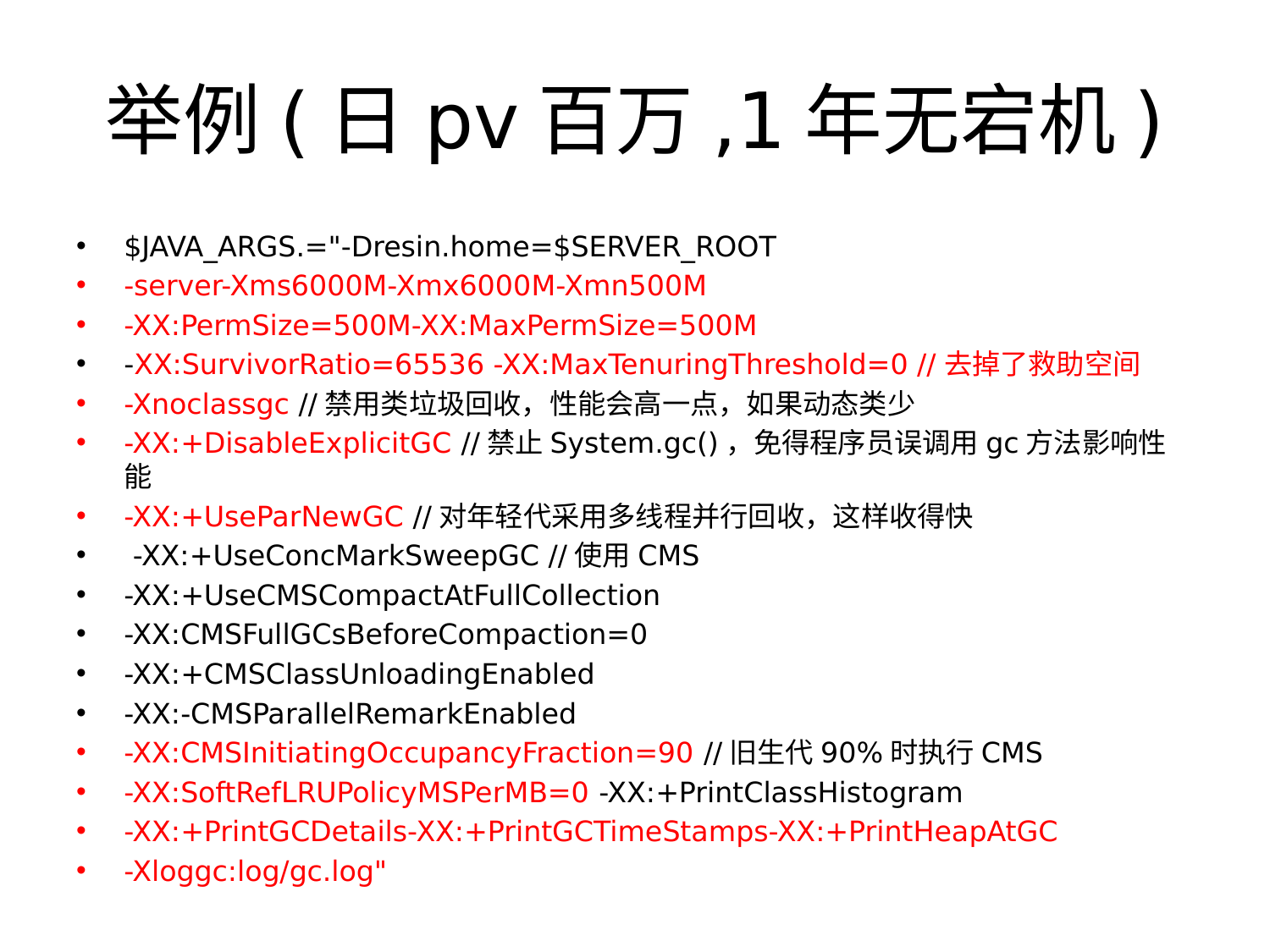

# 举例(日pv百万,1年无宕机)
$JAVA_ARGS.="-Dresin.home=$SERVER_ROOT
-server-Xms6000M-Xmx6000M-Xmn500M
-XX:PermSize=500M-XX:MaxPermSize=500M
-XX:SurvivorRatio=65536 -XX:MaxTenuringThreshold=0 //去掉了救助空间
-Xnoclassgc //禁用类垃圾回收，性能会高一点，如果动态类少
-XX:+DisableExplicitGC //禁止System.gc()，免得程序员误调用gc方法影响性能
-XX:+UseParNewGC //对年轻代采用多线程并行回收，这样收得快
 -XX:+UseConcMarkSweepGC //使用CMS
-XX:+UseCMSCompactAtFullCollection
-XX:CMSFullGCsBeforeCompaction=0
-XX:+CMSClassUnloadingEnabled
-XX:-CMSParallelRemarkEnabled
-XX:CMSInitiatingOccupancyFraction=90 //旧生代90%时执行CMS
-XX:SoftRefLRUPolicyMSPerMB=0 -XX:+PrintClassHistogram
-XX:+PrintGCDetails-XX:+PrintGCTimeStamps-XX:+PrintHeapAtGC
-Xloggc:log/gc.log"